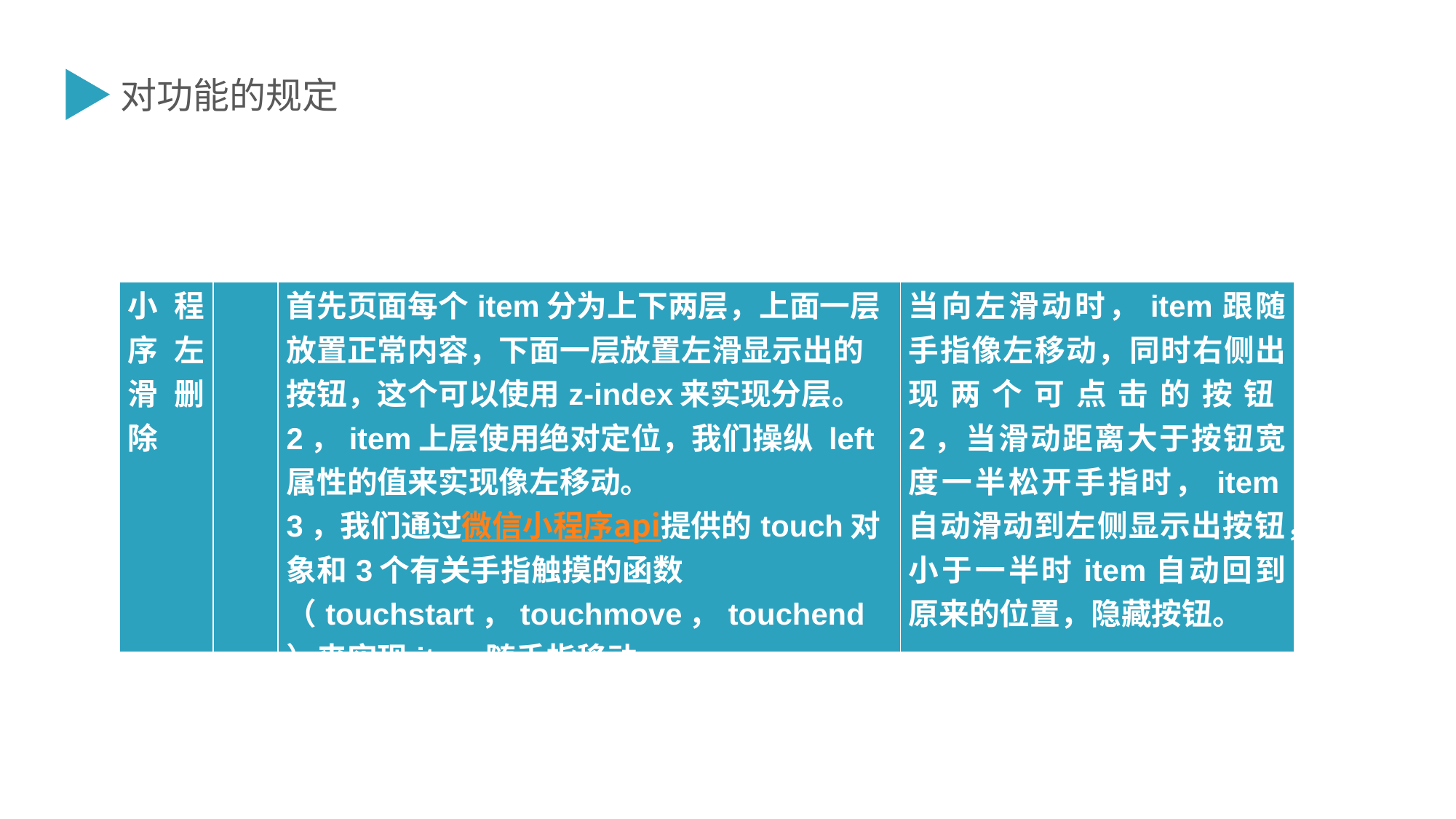

对功能的规定

| 小程序左滑删除 |  | 首先页面每个item分为上下两层，上面一层放置正常内容，下面一层放置左滑显示出的按钮，这个可以使用z-index来实现分层。 2，item上层使用绝对定位，我们操纵 left 属性的值来实现像左移动。 3，我们通过微信小程序api提供的touch对象和3个有关手指触摸的函数（touchstart，touchmove，touchend）来实现item随手指移动 | 当向左滑动时，item跟随手指像左移动，同时右侧出现两个可点击的按钮 2，当滑动距离大于按钮宽度一半松开手指时，item自动滑动到左侧显示出按钮，小于一半时item自动回到原来的位置，隐藏按钮。 |
| --- | --- | --- | --- |